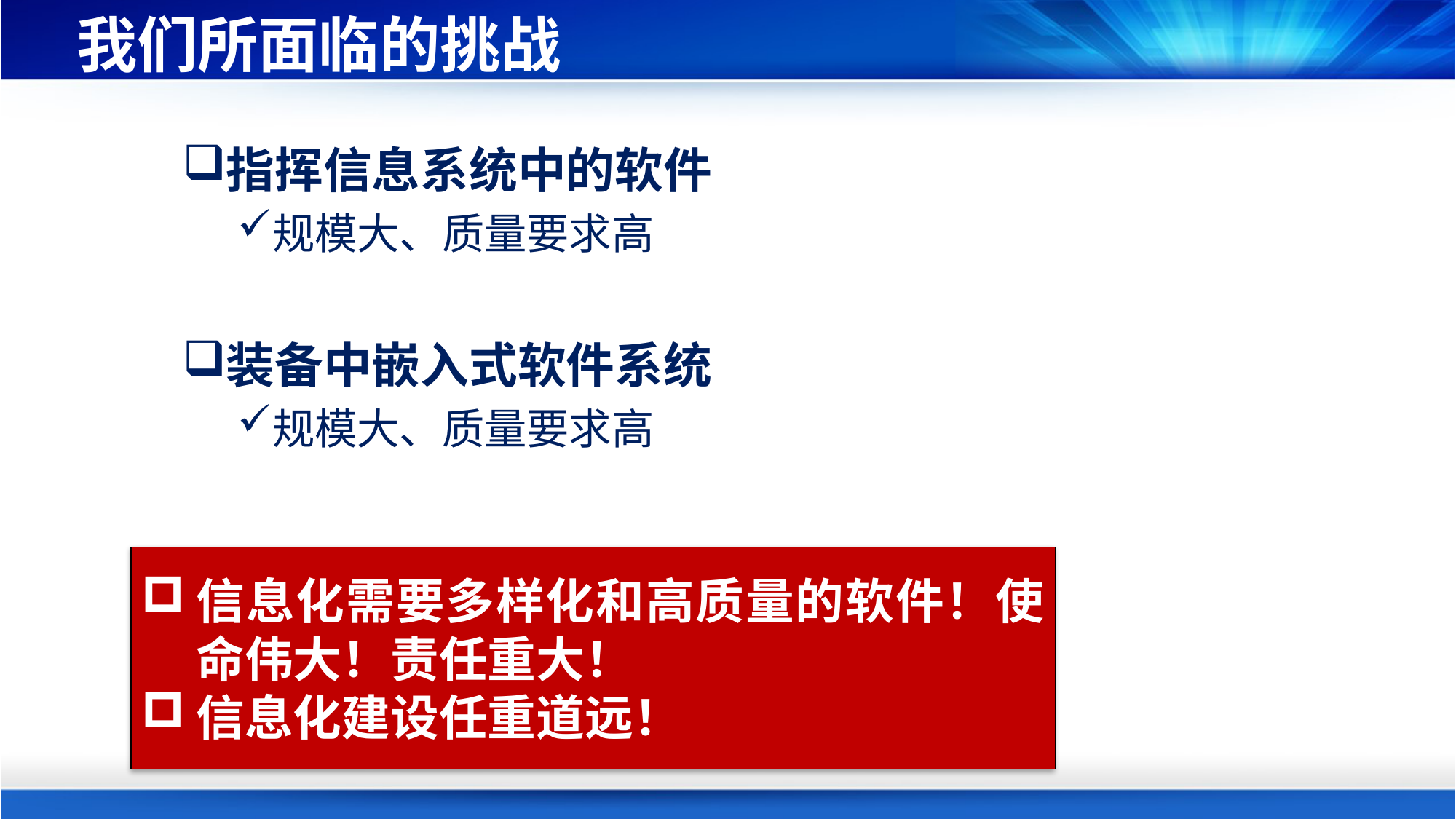

# 我们所面临的挑战
指挥信息系统中的软件
规模大、质量要求高

装备中嵌入式软件系统
规模大、质量要求高
信息化需要多样化和高质量的软件！使命伟大！责任重大！
信息化建设任重道远！